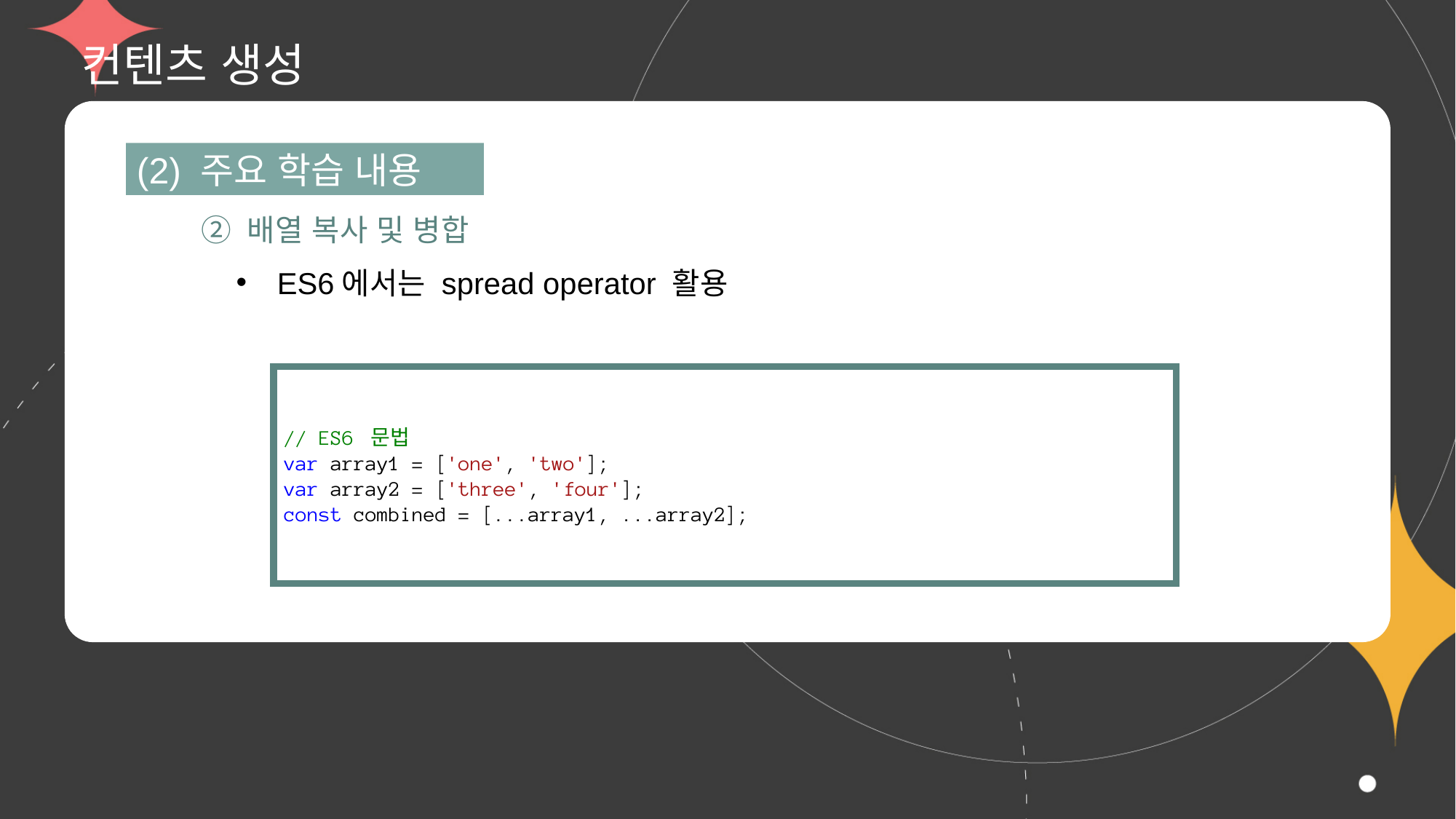

# 컨텐츠 생성
(2) 주요 학습 내용
② 배열 복사 및 병합
ES6에서는 spread operator 활용
// ES6 문법
var array1 = ['one', 'two'];
var array2 = ['three', 'four'];
const combined = [...array1, ...array2];